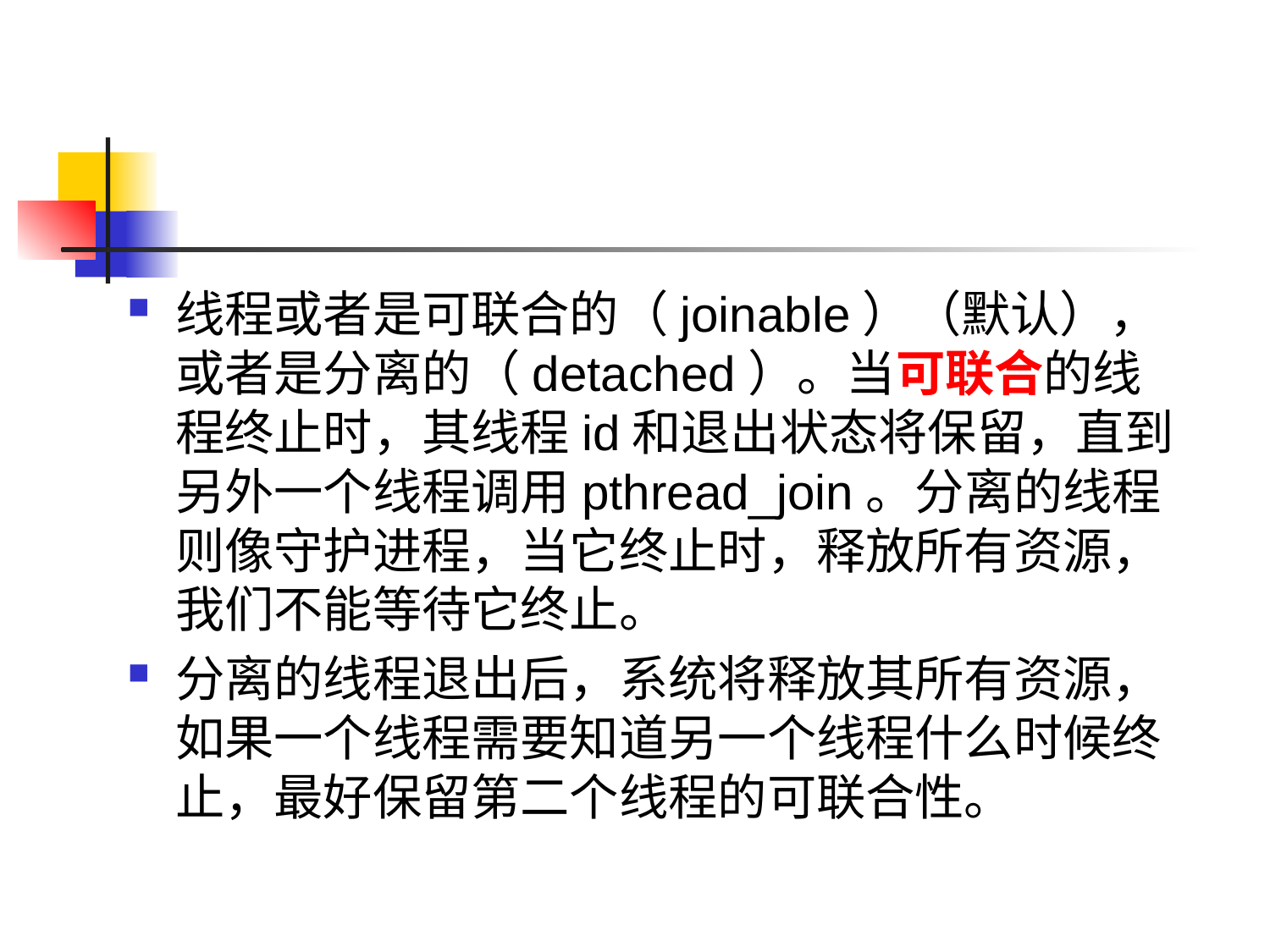

#
线程或者是可联合的（joinable）（默认），或者是分离的（detached）。当可联合的线程终止时，其线程id和退出状态将保留，直到另外一个线程调用pthread_join。分离的线程则像守护进程，当它终止时，释放所有资源，我们不能等待它终止。
分离的线程退出后，系统将释放其所有资源，如果一个线程需要知道另一个线程什么时候终止，最好保留第二个线程的可联合性。